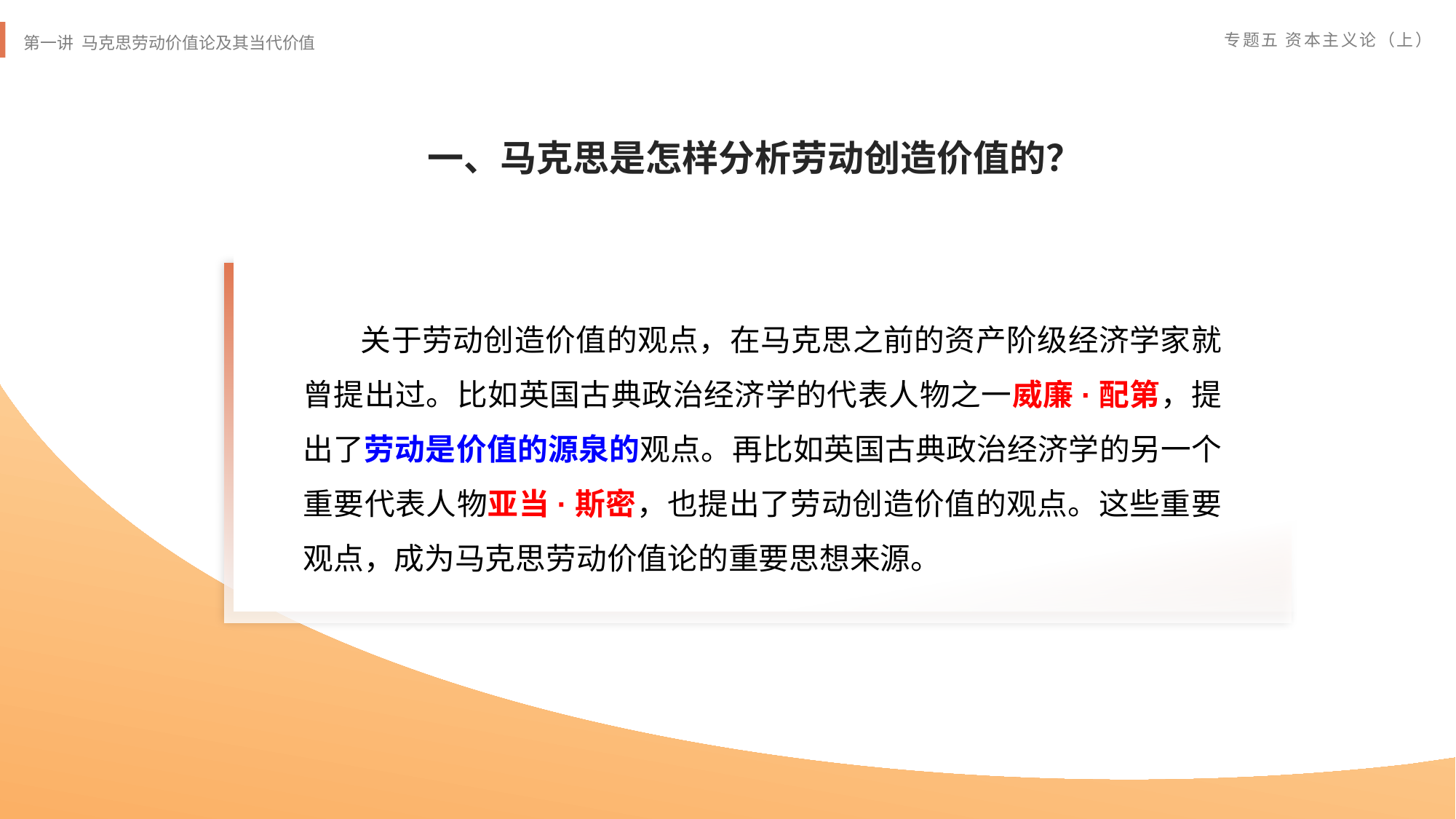

一、马克思是怎样分析劳动创造价值的？

古典
       关于劳动创造价值的观点，在马克思之前的资产阶级经济学家就曾提出过。比如英国古典政治经济学的代表人物之一威廉·配第，提出了劳动是价值的源泉的观点。再比如英国古典政治经济学的另一个重要代表人物亚当·斯密，也提出了劳动创造价值的观点。这些重要观点，成为马克思劳动价值论的重要思想来源。